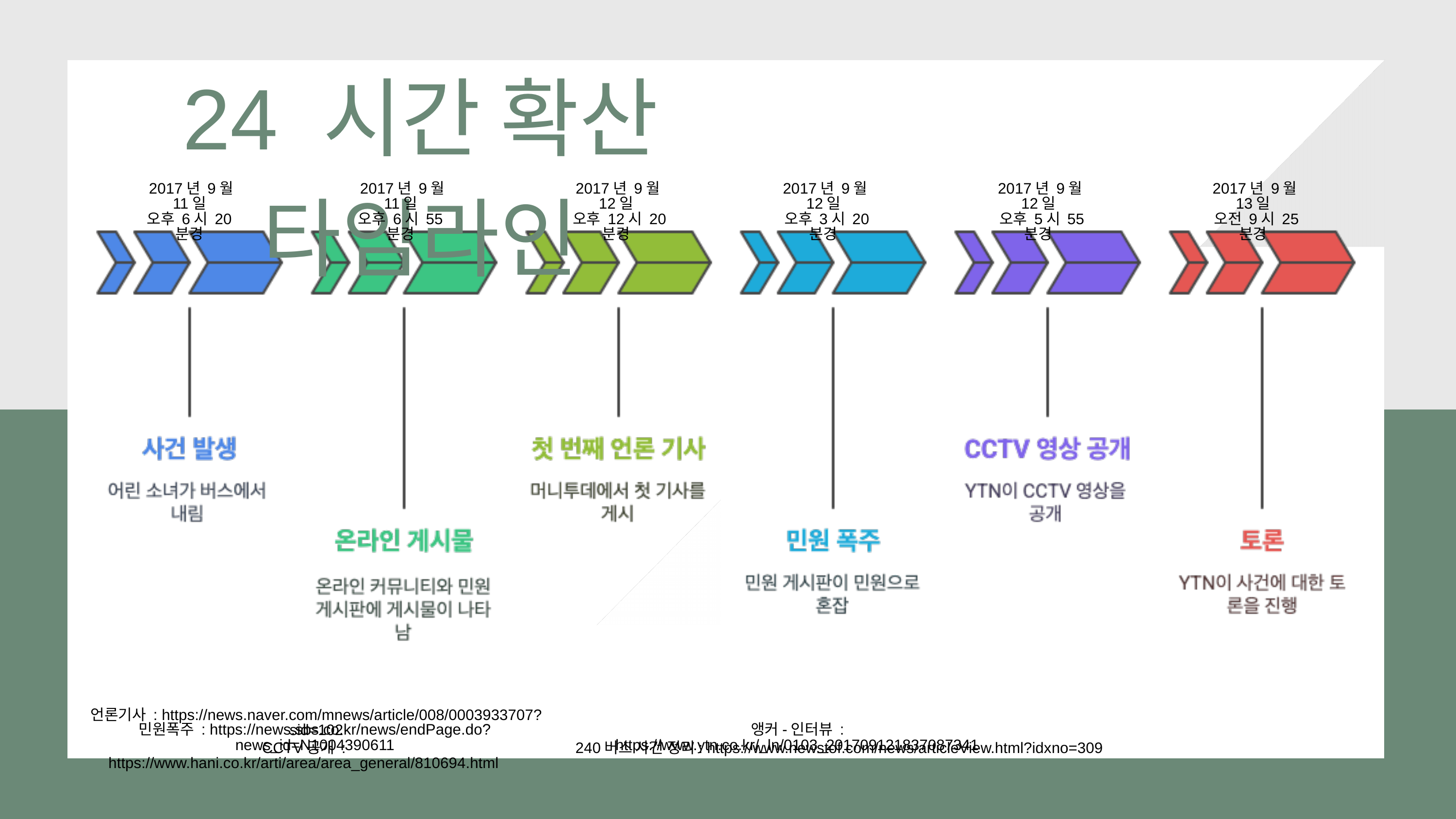

24 시간 확산 타임라인

2017년 9월 11일
오후 6시 20분경
2017년 9월 11일
오후 6시 55분경
2017년 9월 12일
 오후 12시 20분경
2017년 9월 12일
 오후 3시 20분경
2017년 9월 12일
 오후 5시 55분경
2017년 9월 13일
 오전 9시 25분경

11

언론기사 : https://news.naver.com/mnews/article/008/0003933707?sid=102
민원폭주 : https://news.sbs.co.kr/news/endPage.do?news_id=N1004390611
앵커-인터뷰 : https://www.ytn.co.kr/_ln/0103_201709121837087341
CCTV공개 : https://www.hani.co.kr/arti/area/area_general/810694.html
240버스 사건 정리: https://www.newstof.com/news/articleView.html?idxno=309